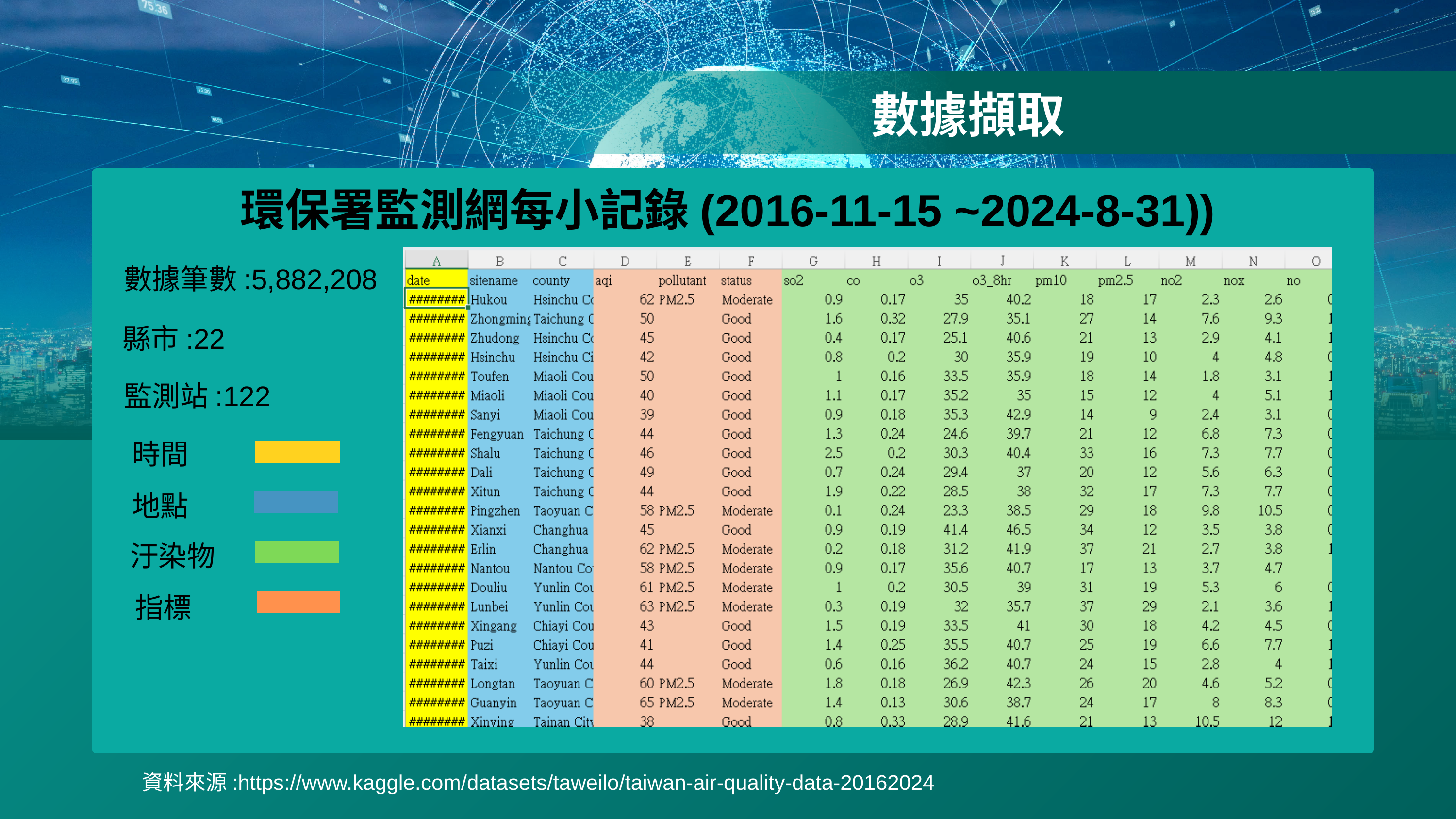

數據擷取

環保署監測網每小記錄(2016-11-15 ~2024-8-31))

數據筆數:5,882,208
縣市:22
監測站:122
時間

地點

汙染物

指標

資料來源:https://www.kaggle.com/datasets/taweilo/taiwan-air-quality-data-20162024